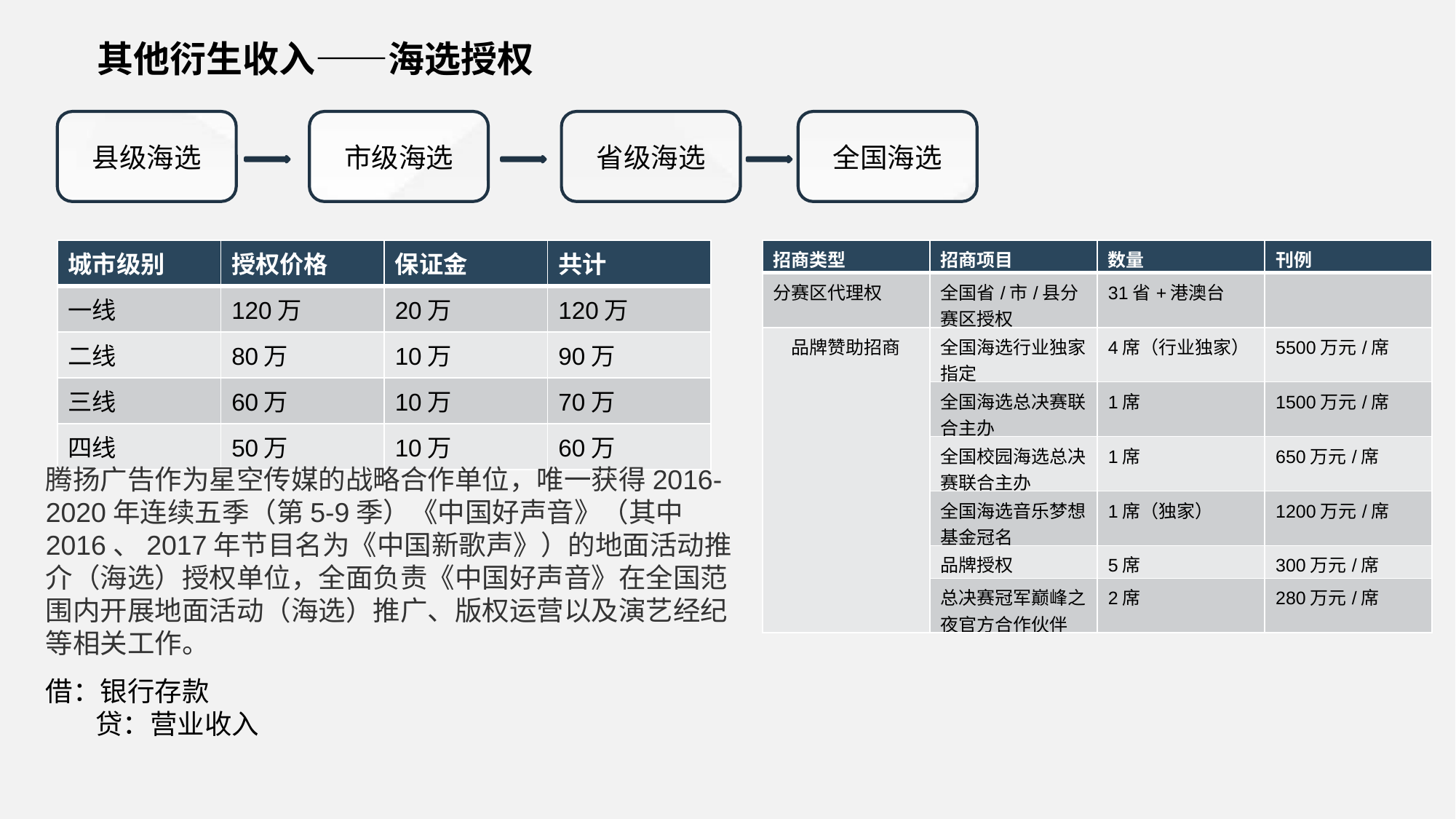

其他衍生收入——海选授权
县级海选
市级海选
省级海选
全国海选

| 城市级别 | 授权价格 | 保证金 | 共计 |
| --- | --- | --- | --- |
| 一线 | 120万 | 20万 | 120万 |
| 二线 | 80万 | 10万 | 90万 |
| 三线 | 60万 | 10万 | 70万 |
| 四线 | 50万 | 10万 | 60万 |
| 招商类型 | 招商项目 | 数量 | 刊例 |
| --- | --- | --- | --- |
| 分赛区代理权 | 全国省/市/县分赛区授权 | 31省+港澳台 |  |
| 品牌赞助招商 | 全国海选行业独家指定 | 4席（行业独家） | 5500万元/席 |
|  | 全国海选总决赛联合主办 | 1席 | 1500万元/席 |
|  | 全国校园海选总决赛联合主办 | 1席 | 650万元/席 |
|  | 全国海选音乐梦想基金冠名 | 1席（独家） | 1200万元/席 |
|  | 品牌授权 | 5席 | 300万元/席 |
|  | 总决赛冠军巅峰之夜官方合作伙伴 | 2席 | 280万元/席 |
腾扬广告作为星空传媒的战略合作单位，唯一获得2016-2020年连续五季（第5-9季）《中国好声音》（其中2016、2017年节目名为《中国新歌声》）的地面活动推介（海选）授权单位，全面负责《中国好声音》在全国范围内开展地面活动（海选）推广、版权运营以及演艺经纪等相关工作。
借：银行存款
       贷：营业收入